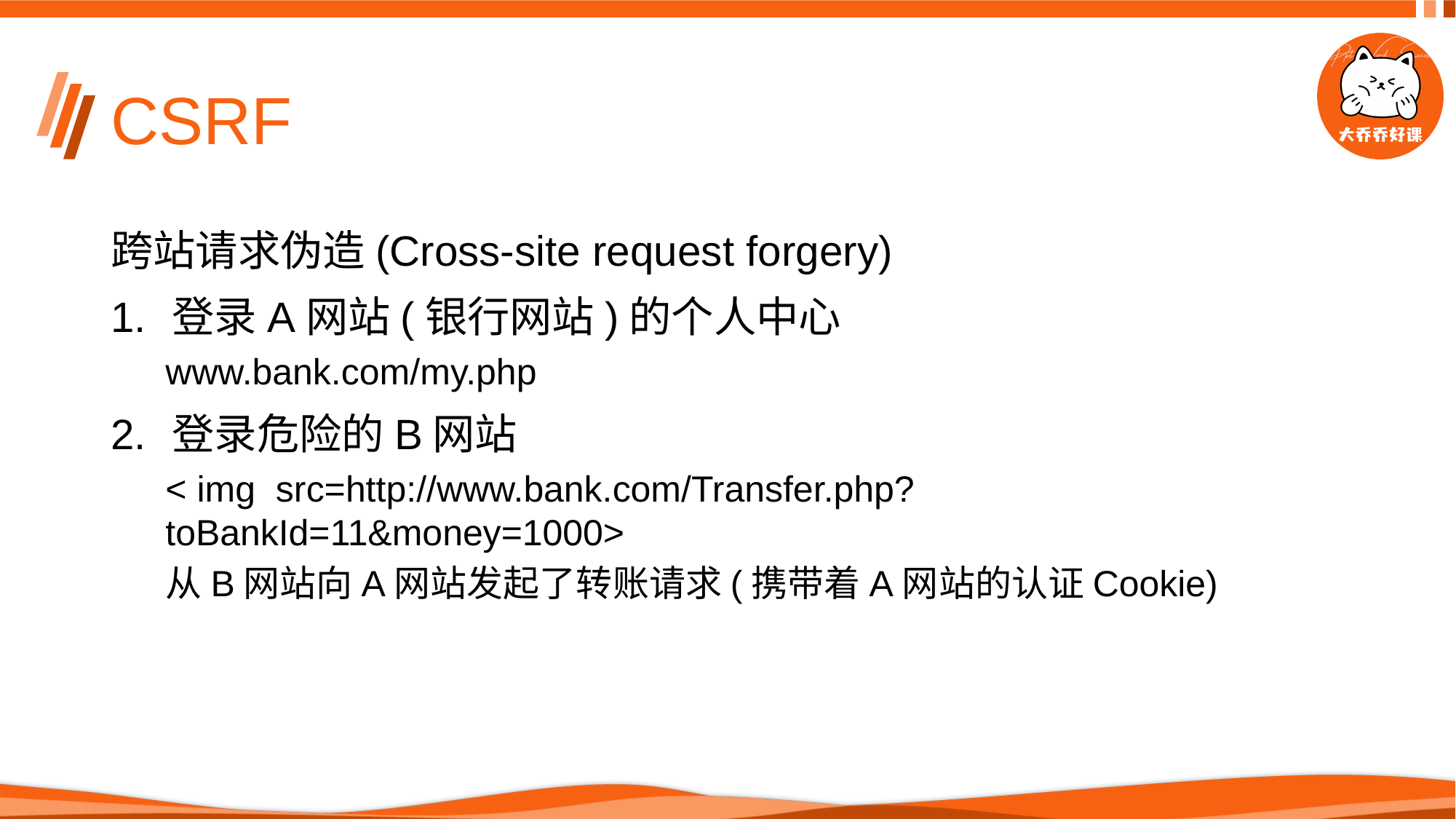

# CSRF
跨站请求伪造(Cross-site request forgery)
登录A网站(银行网站)的个人中心
www.bank.com/my.php
登录危险的B网站
< img  src=http://www.bank.com/Transfer.php?toBankId=11&money=1000>
从B网站向A网站发起了转账请求(携带着A网站的认证Cookie)